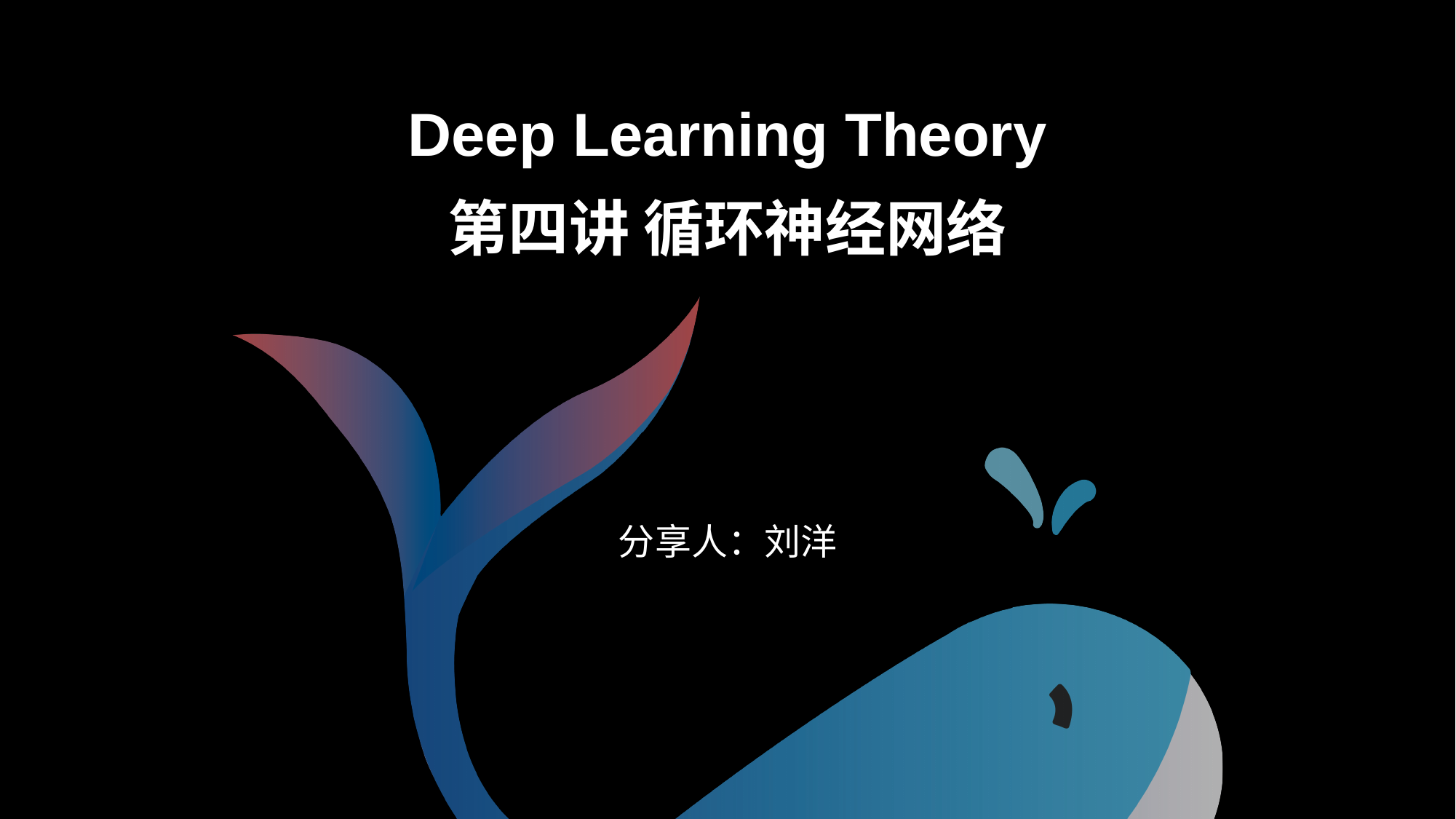

Deep Learning Theory
第四讲 循环神经网络

分享人：刘洋
分享人：李嘉骐